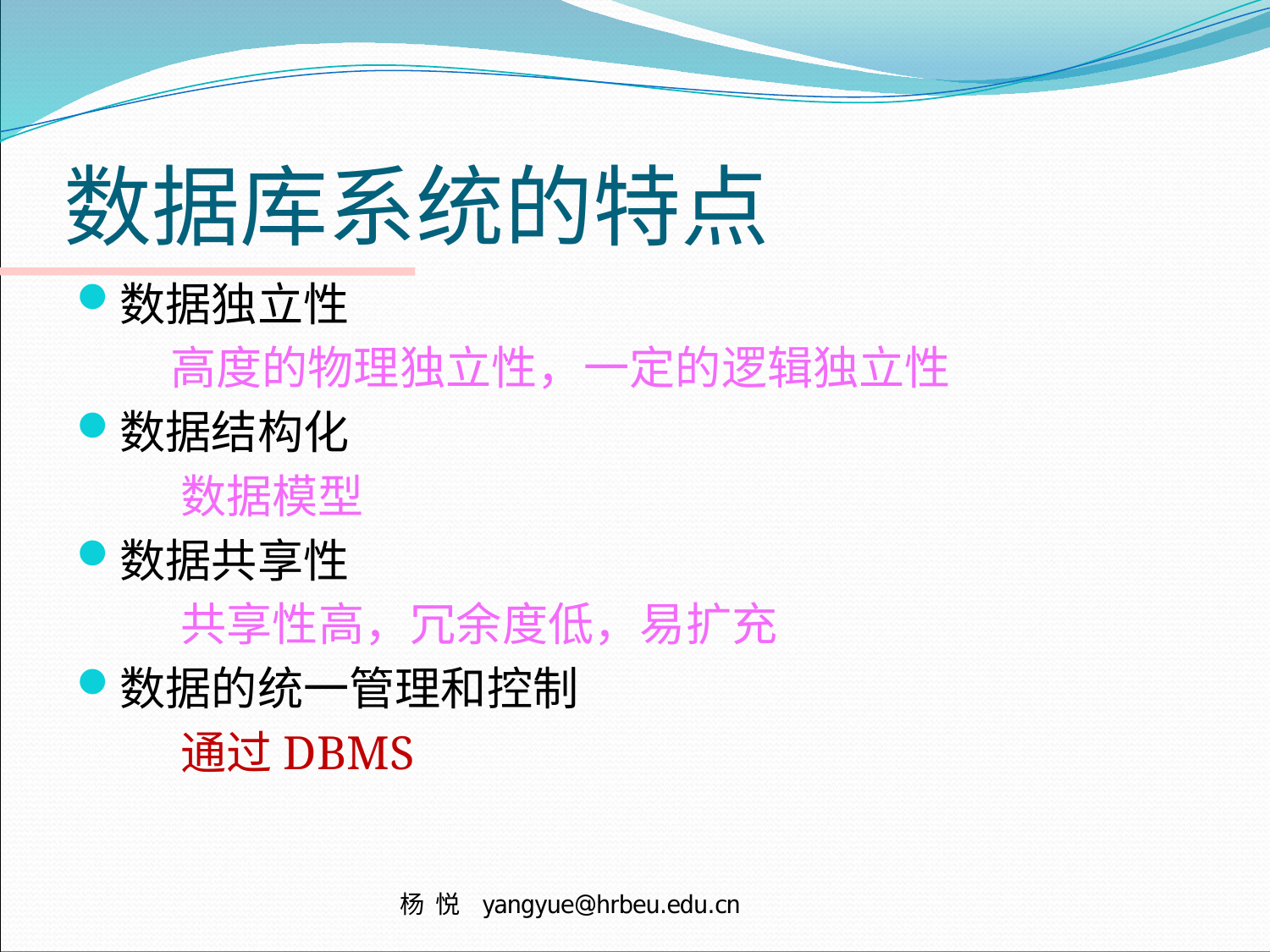

# 数据库系统的特点
数据独立性
        高度的物理独立性，一定的逻辑独立性
数据结构化
         数据模型
数据共享性
         共享性高，冗余度低，易扩充
数据的统一管理和控制
         通过DBMS
  杨  悦   yangyue@hrbeu.edu.cn
37